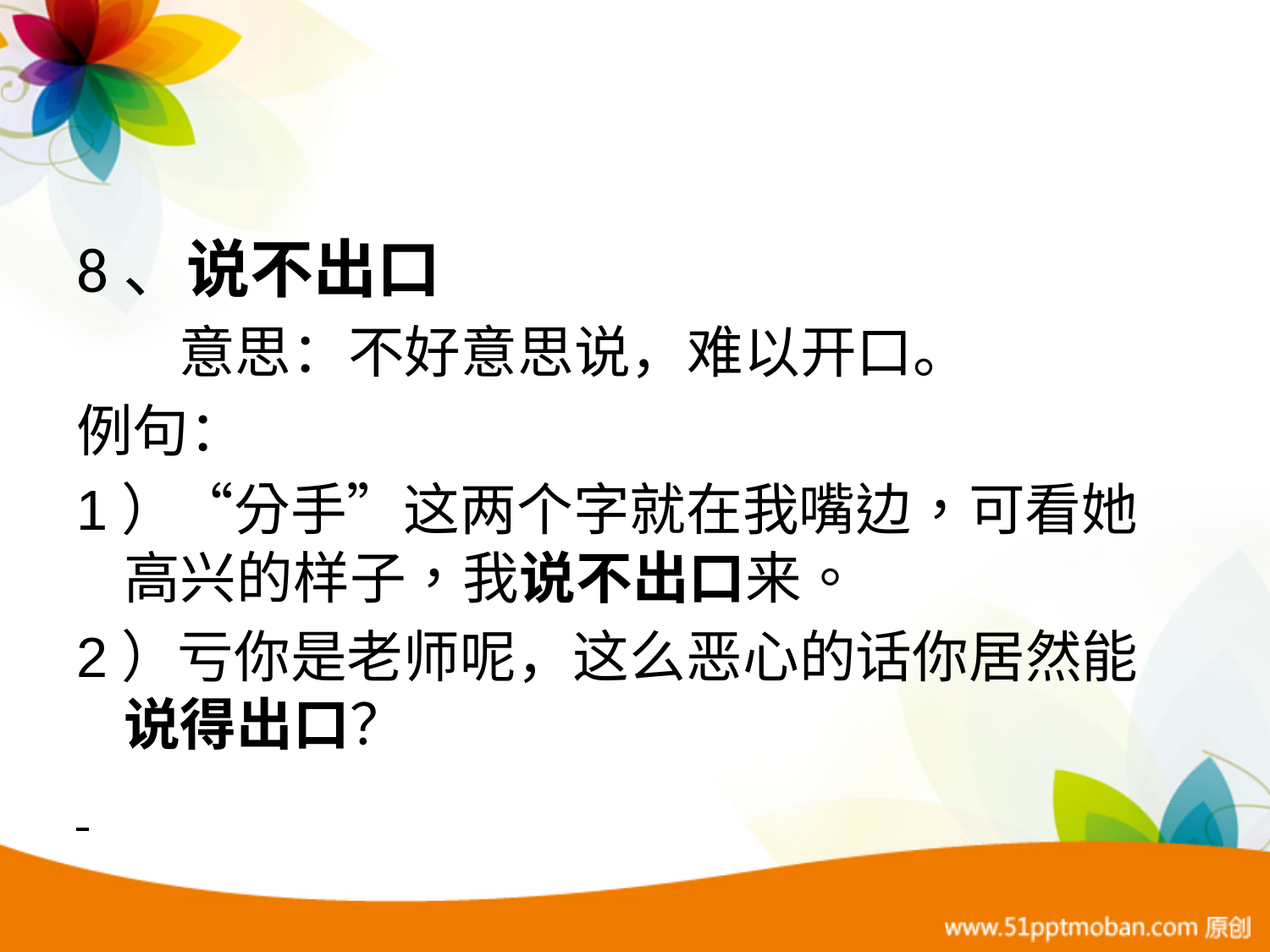

8、说不出口
       意思：不好意思说，难以开口。
例句：
1）“分手”这两个字就在我嘴边，可看她高兴的样子，我说不出口来。
2）亏你是老师呢，这么恶心的话你居然能说得出口？